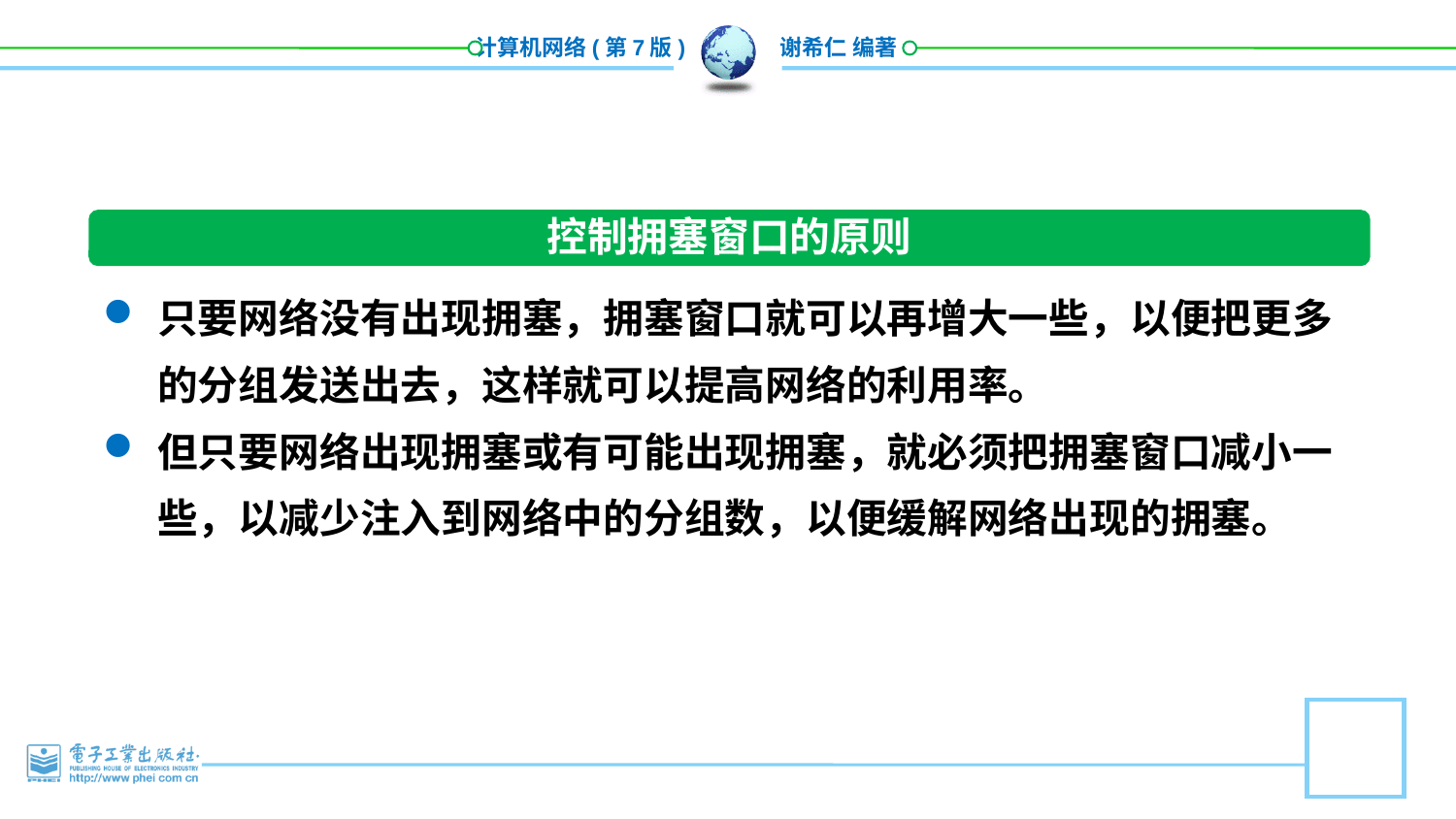

控制拥塞窗口的原则

只要网络没有出现拥塞，拥塞窗口就可以再增大一些，以便把更多的分组发送出去，这样就可以提高网络的利用率。
但只要网络出现拥塞或有可能出现拥塞，就必须把拥塞窗口减小一些，以减少注入到网络中的分组数，以便缓解网络出现的拥塞。